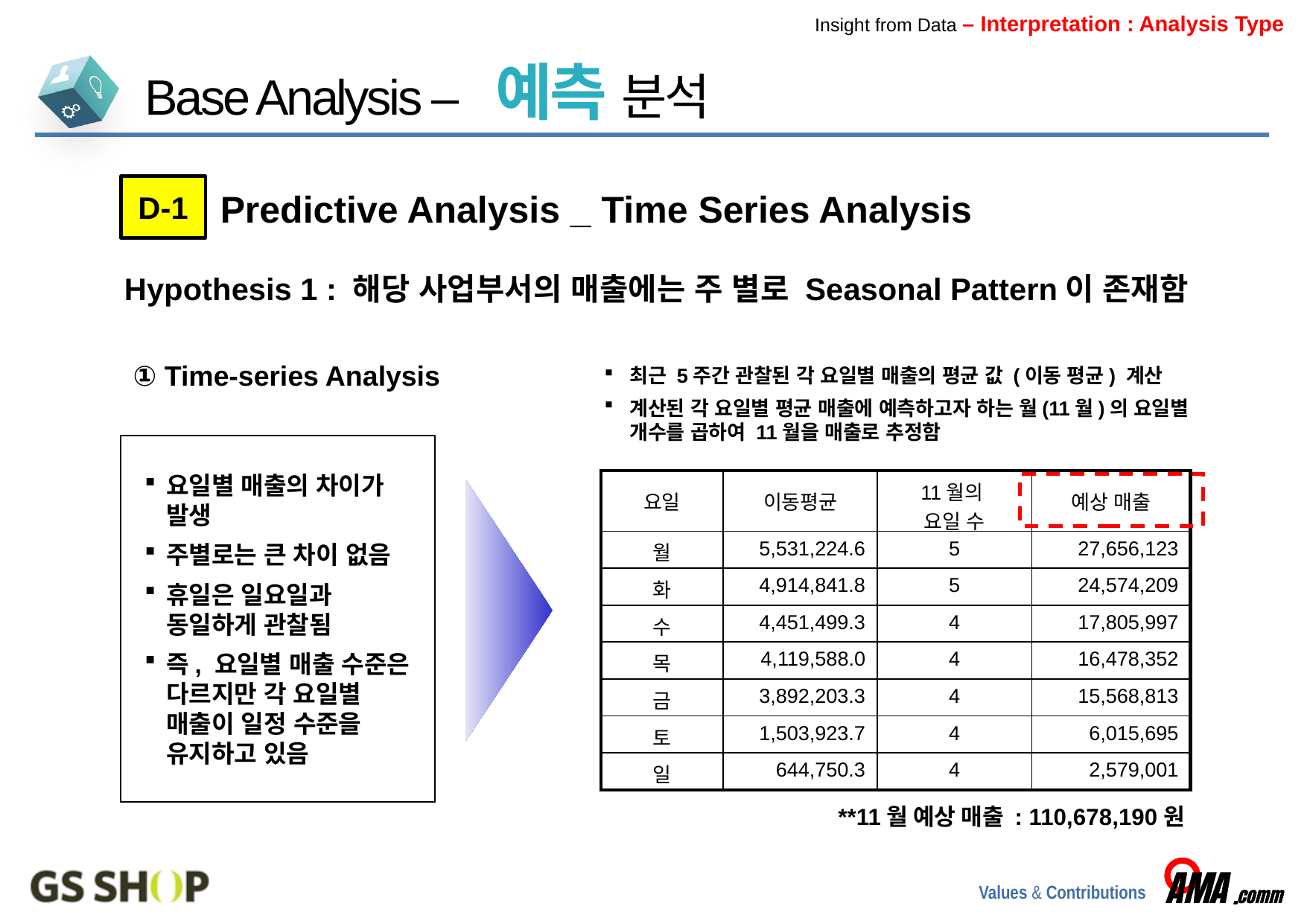

Insight from Data – Interpretation : Analysis Type
Base Analysis –  예측 분석
D-1
Predictive Analysis _ Time Series Analysis
Hypothesis 1 : 해당 사업부서의 매출에는 주 별로 Seasonal Pattern이 존재함
① Time-series Analysis
최근 5주간 관찰된 각 요일별 매출의 평균 값 (이동 평균) 계산
계산된 각 요일별 평균 매출에 예측하고자 하는 월(11월)의 요일별 개수를 곱하여 11월을 매출로 추정함
요일별 매출의 차이가 발생
주별로는 큰 차이 없음
휴일은 일요일과 동일하게 관찰됨
즉, 요일별 매출 수준은 다르지만 각 요일별 매출이 일정 수준을 유지하고 있음
| 요일 | 이동평균 | 11월의 요일 수 | 예상 매출 |
| --- | --- | --- | --- |
| 월 | 5,531,224.6 | 5 | 27,656,123 |
| 화 | 4,914,841.8 | 5 | 24,574,209 |
| 수 | 4,451,499.3 | 4 | 17,805,997 |
| 목 | 4,119,588.0 | 4 | 16,478,352 |
| 금 | 3,892,203.3 | 4 | 15,568,813 |
| 토 | 1,503,923.7 | 4 | 6,015,695 |
| 일 | 644,750.3 | 4 | 2,579,001 |

**11월 예상 매출 : 110,678,190원